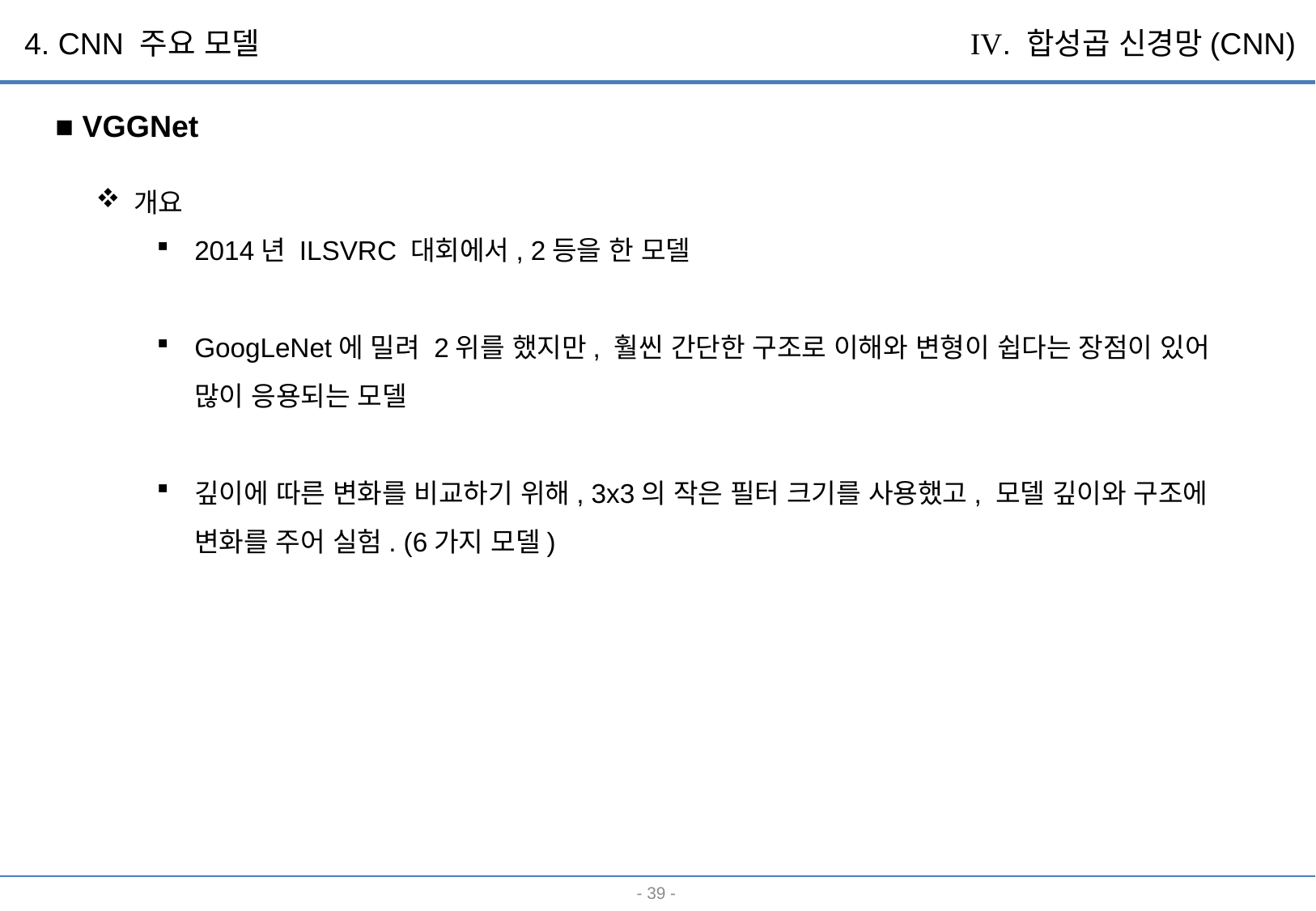

4. CNN 주요 모델
IV. 합성곱 신경망(CNN)

■ VGGNet
개요
2014년 ILSVRC 대회에서, 2등을 한 모델

GoogLeNet에 밀려 2위를 했지만, 훨씬 간단한 구조로 이해와 변형이 쉽다는 장점이 있어 많이 응용되는 모델

깊이에 따른 변화를 비교하기 위해, 3x3의 작은 필터 크기를 사용했고, 모델 깊이와 구조에 변화를 주어 실험. (6가지 모델)
- 39 -